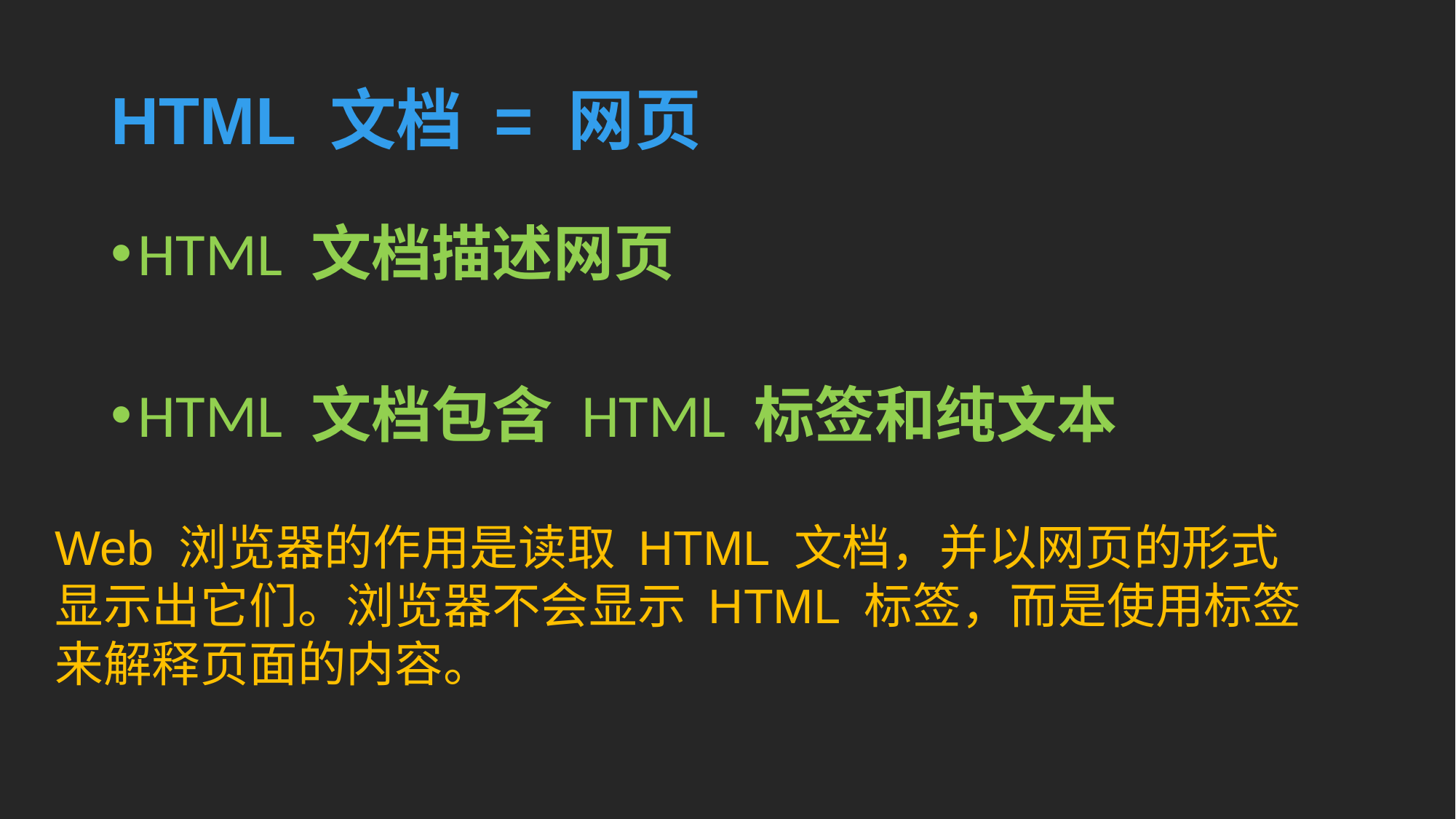

# HTML 文档 = 网页
HTML 文档描述网页

HTML 文档包含 HTML 标签和纯文本
Web 浏览器的作用是读取 HTML 文档，并以网页的形式显示出它们。浏览器不会显示 HTML 标签，而是使用标签来解释页面的内容。